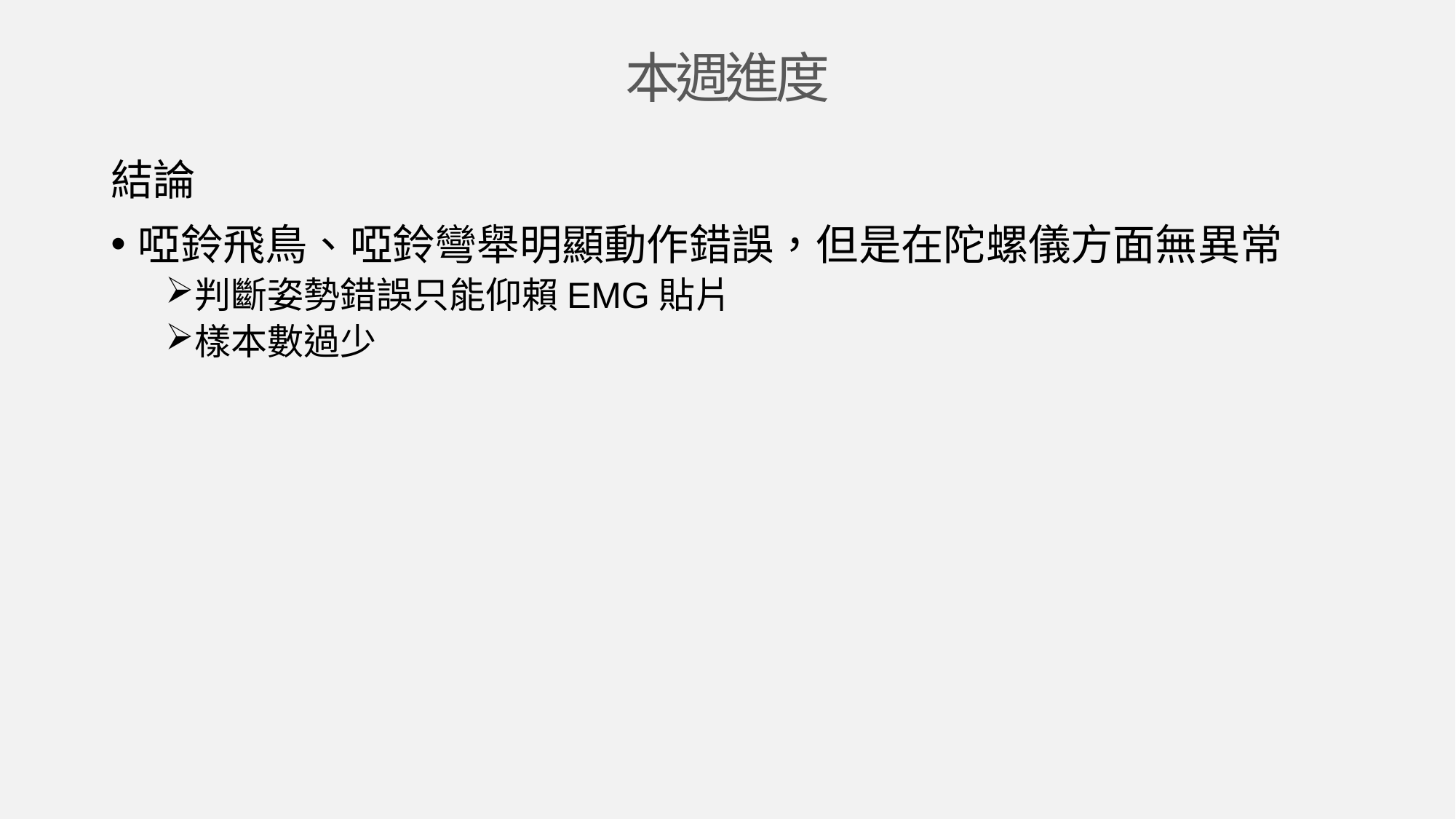

本週進度

結論
啞鈴飛鳥、啞鈴彎舉明顯動作錯誤，但是在陀螺儀方面無異常
判斷姿勢錯誤只能仰賴EMG貼片
樣本數過少